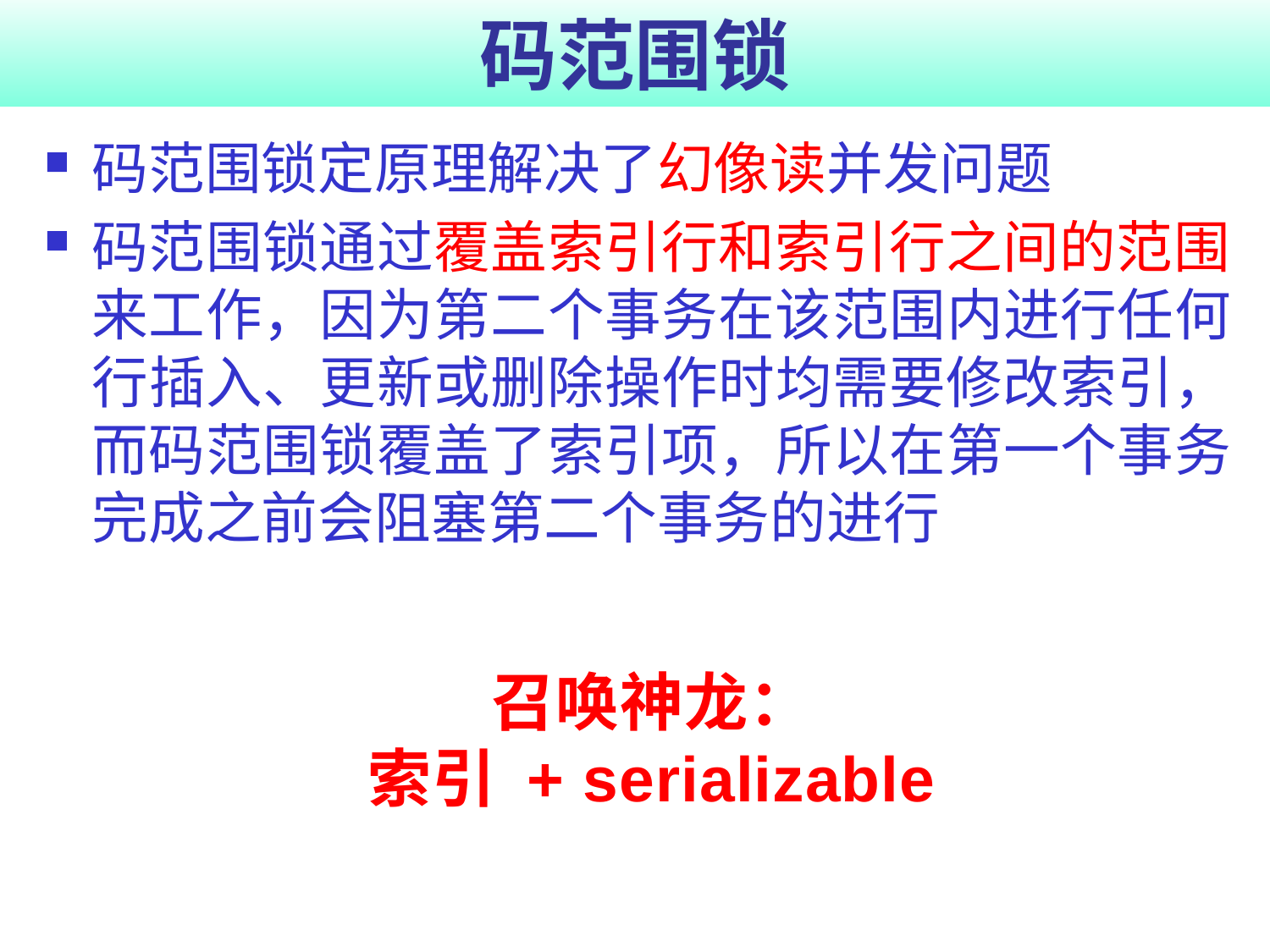

# 码范围锁
码范围锁定原理解决了幻像读并发问题
码范围锁通过覆盖索引行和索引行之间的范围来工作，因为第二个事务在该范围内进行任何行插入、更新或删除操作时均需要修改索引，而码范围锁覆盖了索引项，所以在第一个事务完成之前会阻塞第二个事务的进行
召唤神龙：
索引 + serializable